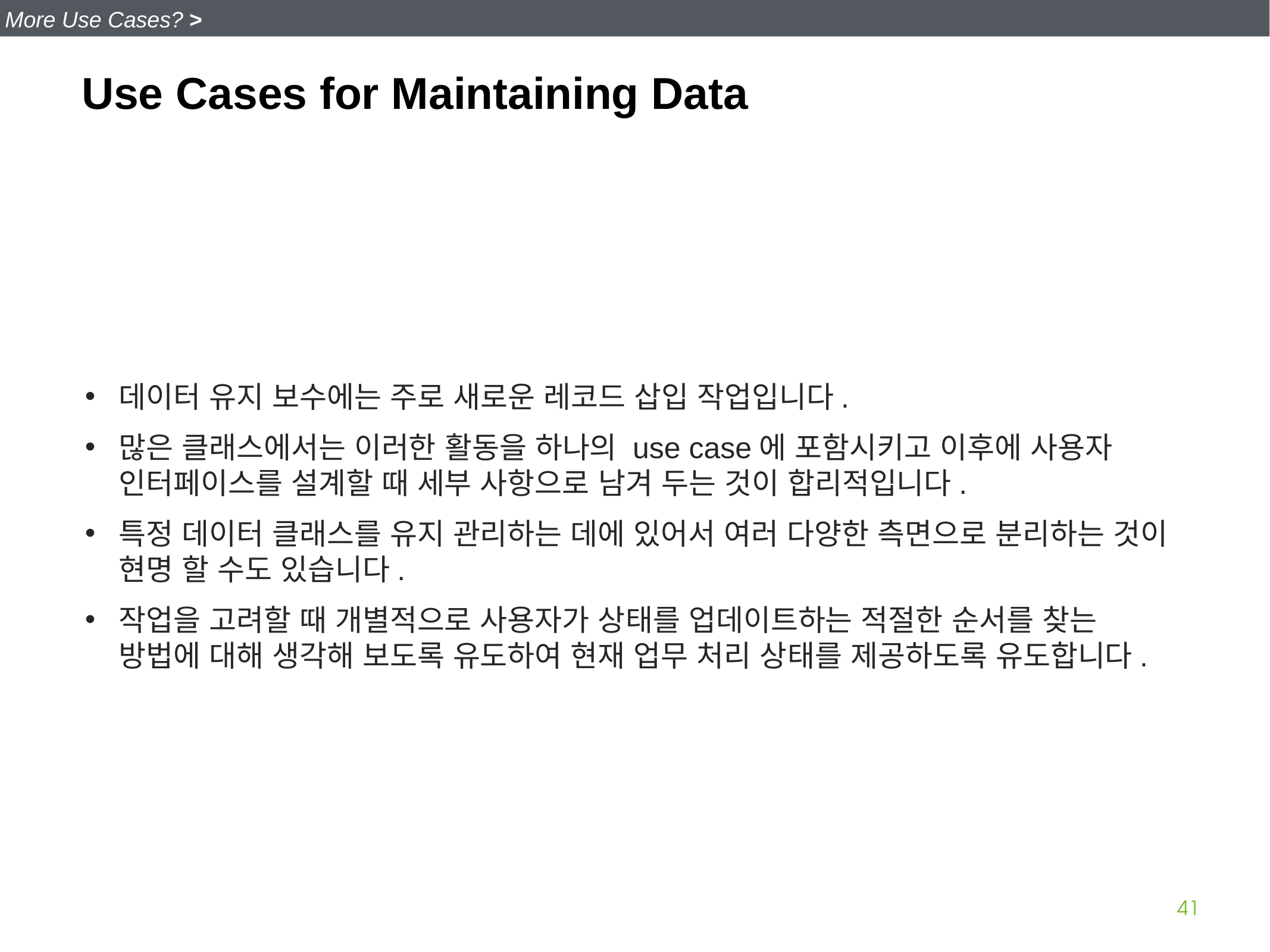

More Use Cases? >
Use Cases for Maintaining Data
데이터 유지 보수에는 주로 새로운 레코드 삽입 작업입니다.
많은 클래스에서는 이러한 활동을 하나의 use case에 포함시키고 이후에 사용자 인터페이스를 설계할 때 세부 사항으로 남겨 두는 것이 합리적입니다.
특정 데이터 클래스를 유지 관리하는 데에 있어서 여러 다양한 측면으로 분리하는 것이 현명 할 수도 있습니다.
작업을 고려할 때 개별적으로 사용자가 상태를 업데이트하는 적절한 순서를 찾는 방법에 대해 생각해 보도록 유도하여 현재 업무 처리 상태를 제공하도록 유도합니다.
41